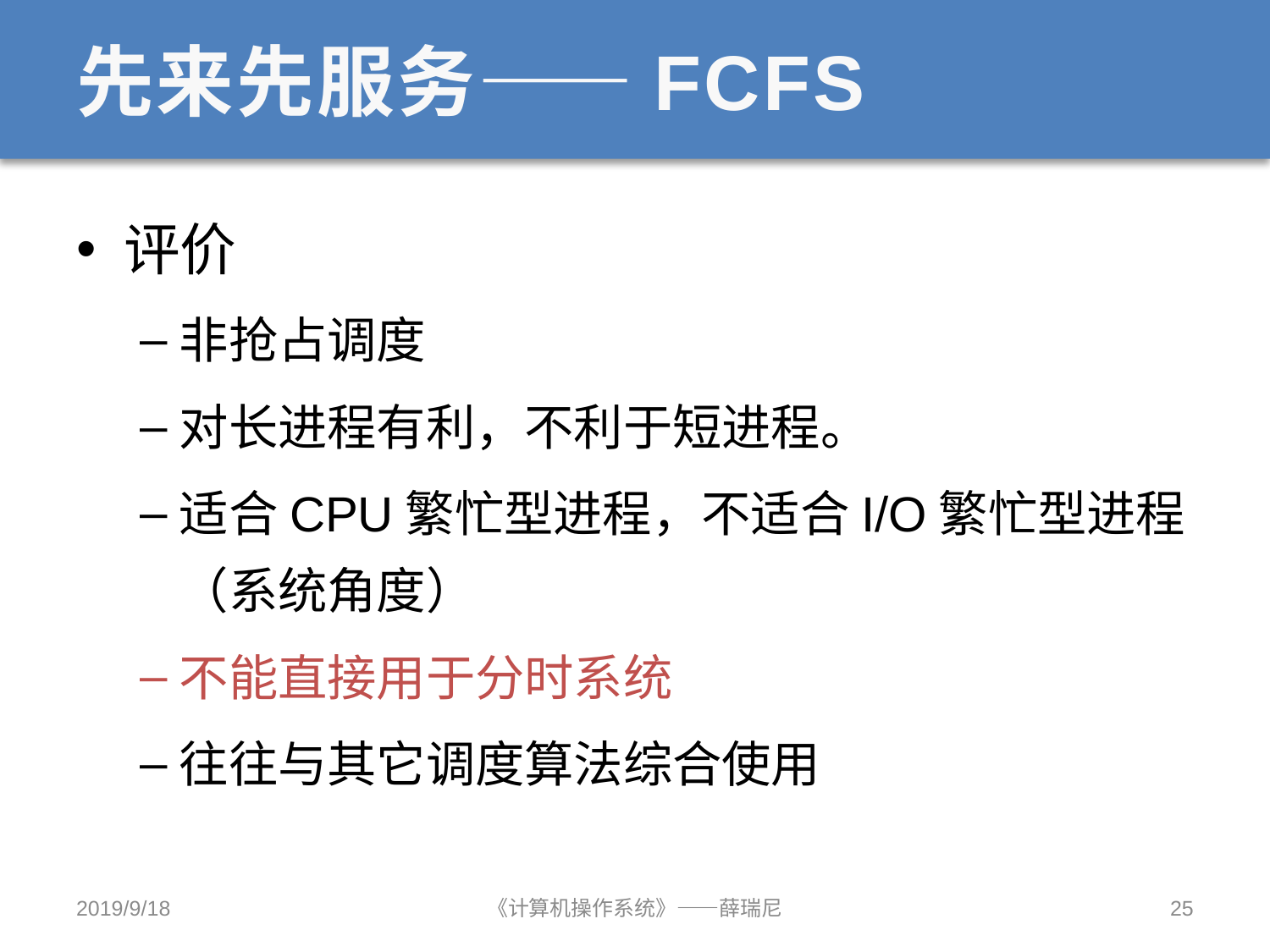

# 先来先服务——FCFS
评价
非抢占调度
对长进程有利，不利于短进程。
适合CPU繁忙型进程，不适合I/O繁忙型进程（系统角度）
不能直接用于分时系统
往往与其它调度算法综合使用
2019/9/18
《计算机操作系统》——薛瑞尼
25